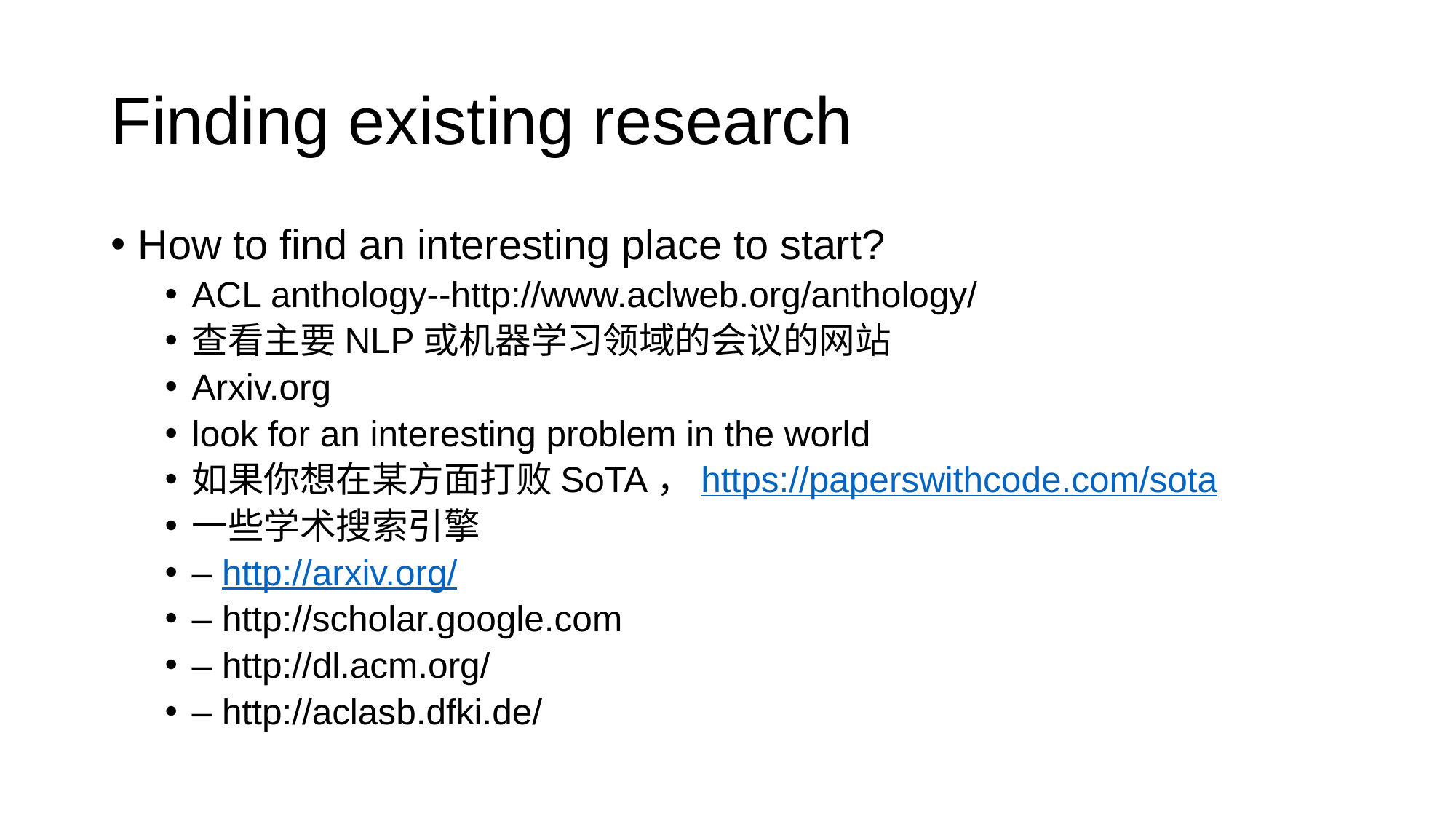

# Finding existing research
How to find an interesting place to start?
ACL anthology--http://www.aclweb.org/anthology/
查看主要NLP或机器学习领域的会议的网站
Arxiv.org
look for an interesting problem in the world
如果你想在某方面打败SoTA，https://paperswithcode.com/sota
一些学术搜索引擎
– http://arxiv.org/
– http://scholar.google.com
– http://dl.acm.org/
– http://aclasb.dfki.de/